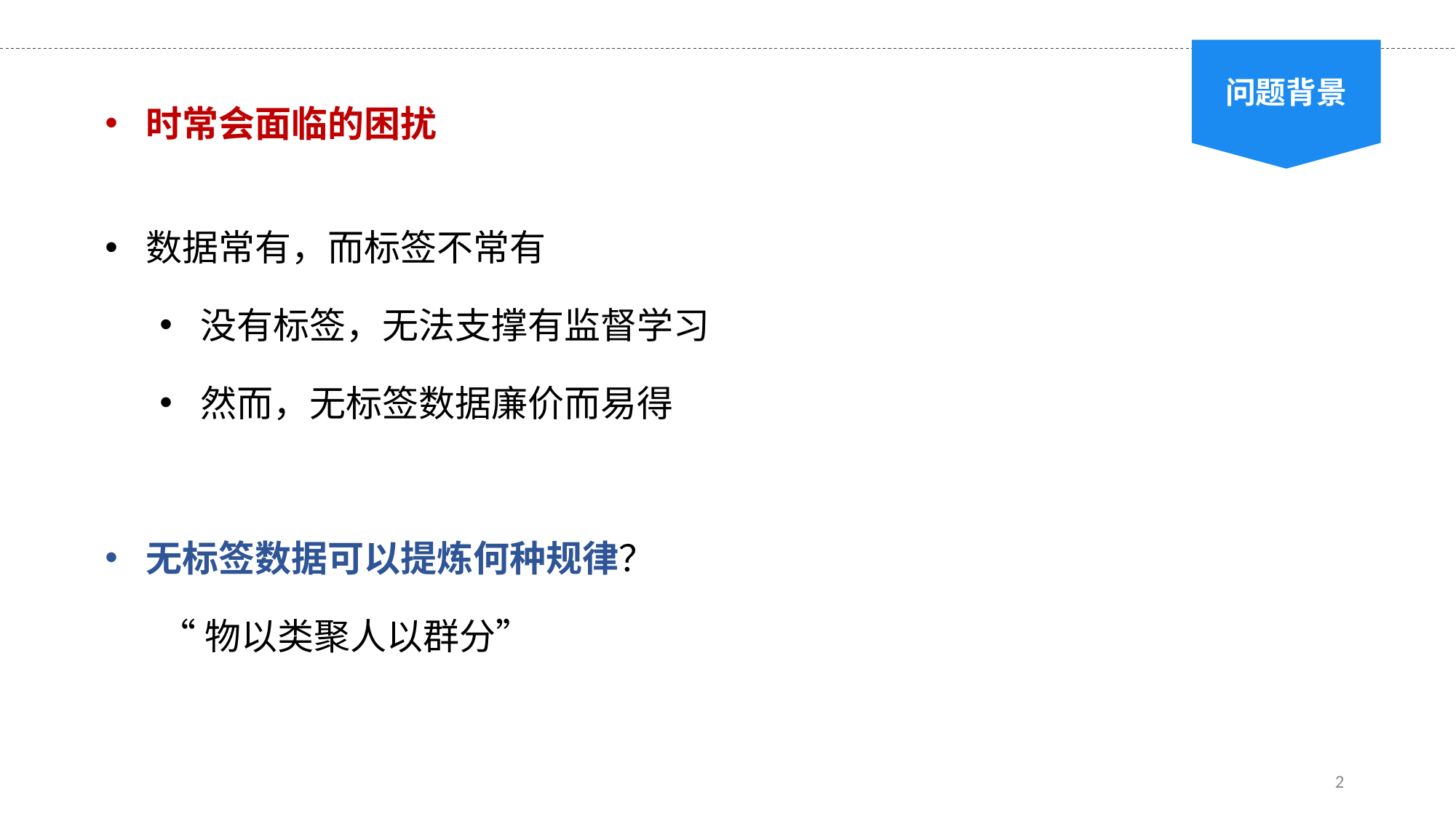

问题背景
时常会面临的困扰
数据常有，而标签不常有
没有标签，无法支撑有监督学习
然而，无标签数据廉价而易得

无标签数据可以提炼何种规律？
“物以类聚人以群分”
2